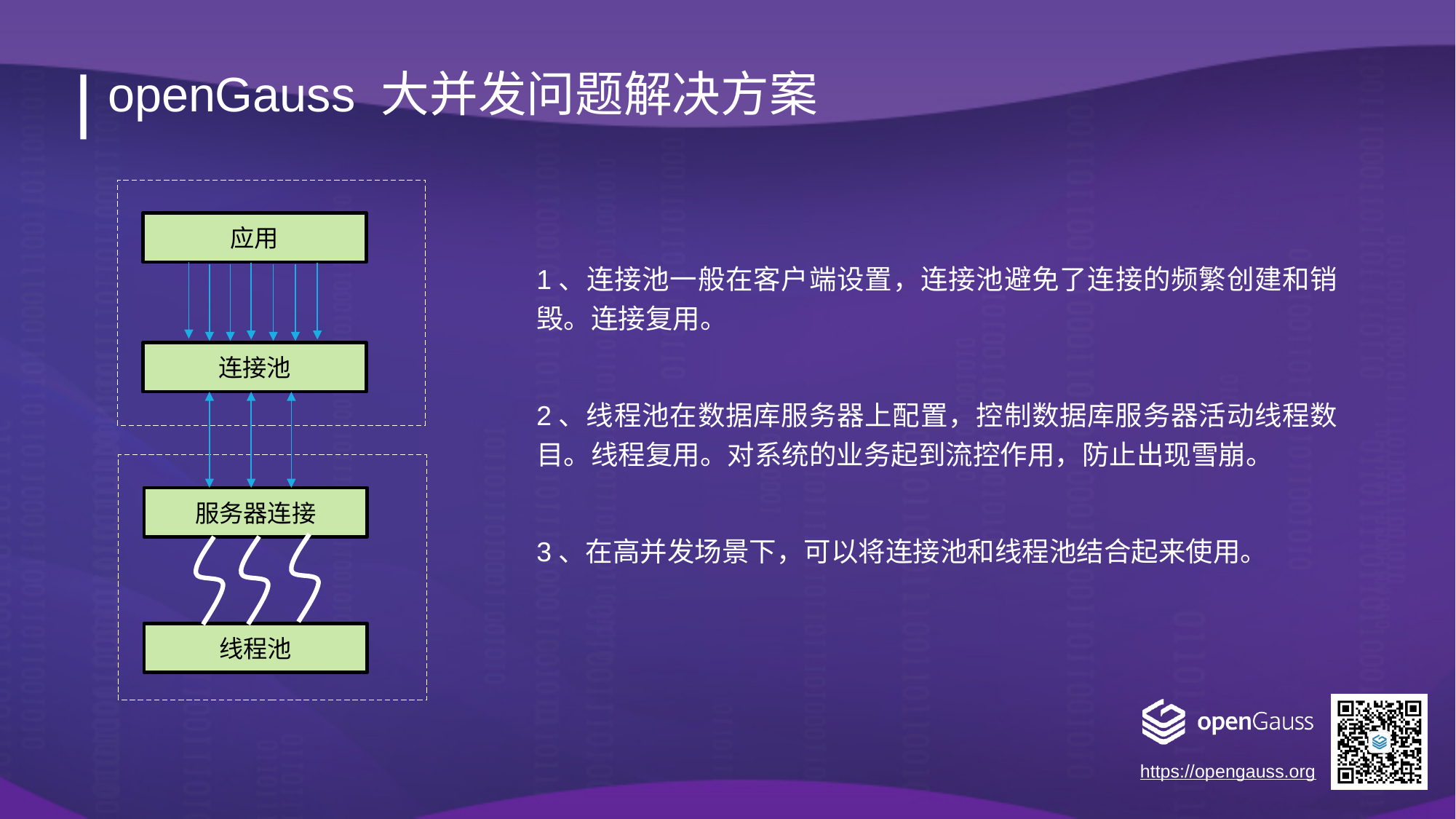

openGauss 大并发问题解决方案

应用
1、连接池一般在客户端设置，连接池避免了连接的频繁创建和销毁。连接复用。

2、线程池在数据库服务器上配置，控制数据库服务器活动线程数目。线程复用。对系统的业务起到流控作用，防止出现雪崩。

3、在高并发场景下，可以将连接池和线程池结合起来使用。
连接池

服务器连接

线程池